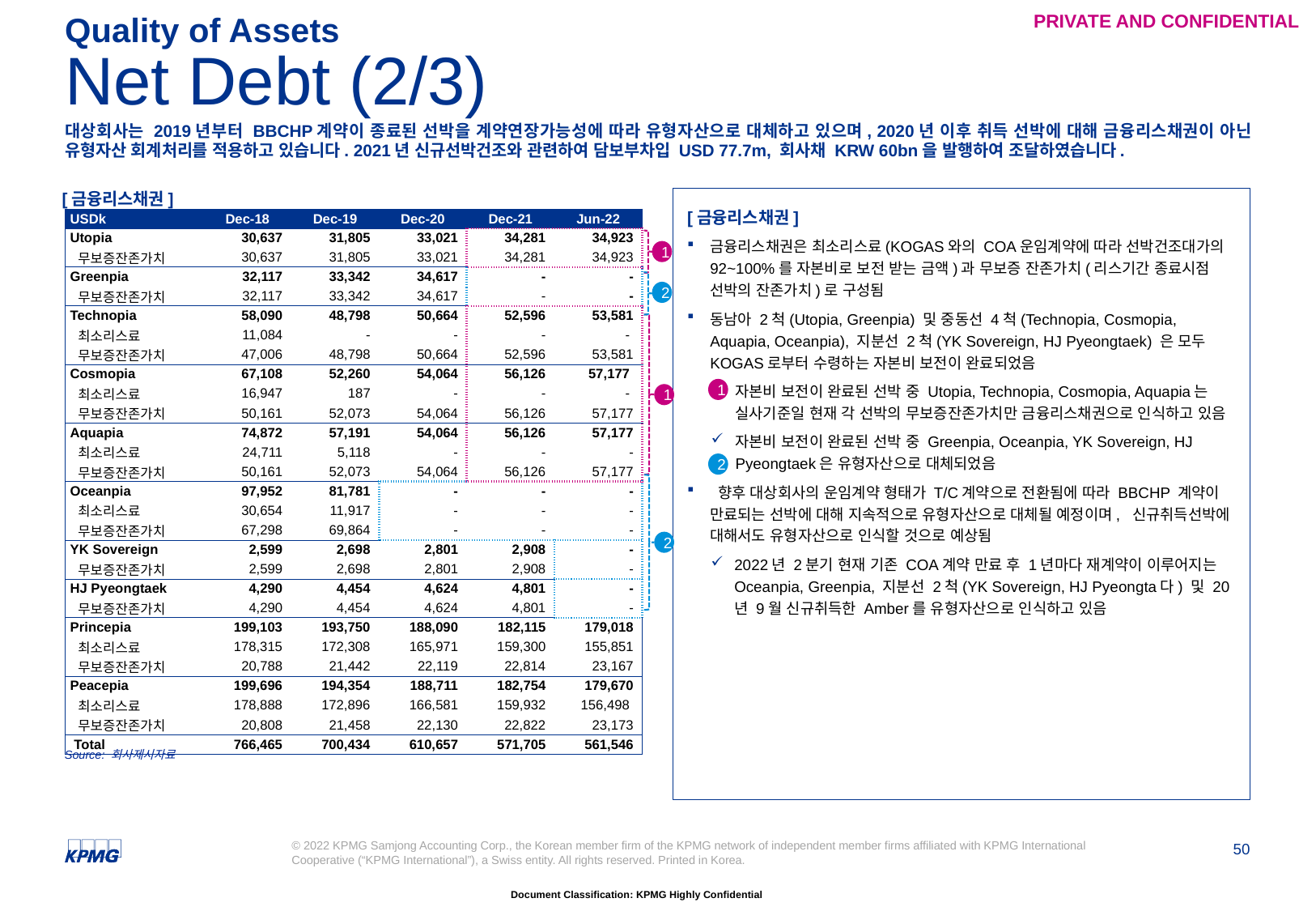

Quality of Assets
# Net Debt (2/3)
대상회사는 2019년부터 BBCHP계약이 종료된 선박을 계약연장가능성에 따라 유형자산으로 대체하고 있으며, 2020년 이후 취득 선박에 대해 금융리스채권이 아닌 유형자산 회계처리를 적용하고 있습니다. 2021년 신규선박건조와 관련하여 담보부차입 USD 77.7m, 회사채 KRW 60bn을 발행하여 조달하였습니다.
[금융리스채권]
[금융리스채권]
금융리스채권은 최소리스료(KOGAS와의 COA운임계약에 따라 선박건조대가의 92~100%를 자본비로 보전 받는 금액)과 무보증 잔존가치(리스기간 종료시점 선박의 잔존가치)로 구성됨
동남아 2척(Utopia, Greenpia) 및 중동선 4척(Technopia, Cosmopia, Aquapia, Oceanpia), 지분선 2척(YK Sovereign, HJ Pyeongtaek) 은 모두 KOGAS로부터 수령하는 자본비 보전이 완료되었음
자본비 보전이 완료된 선박 중 Utopia, Technopia, Cosmopia, Aquapia는 실사기준일 현재 각 선박의 무보증잔존가치만 금융리스채권으로 인식하고 있음
자본비 보전이 완료된 선박 중 Greenpia, Oceanpia, YK Sovereign, HJ Pyeongtaek은 유형자산으로 대체되었음
 향후 대상회사의 운임계약 형태가 T/C계약으로 전환됨에 따라 BBCHP 계약이 만료되는 선박에 대해 지속적으로 유형자산으로 대체될 예정이며,  신규취득선박에 대해서도 유형자산으로 인식할 것으로 예상됨
2022년 2분기 현재 기존 COA계약 만료 후 1년마다 재계약이 이루어지는 Oceanpia, Greenpia, 지분선 2척(YK Sovereign, HJ Pyeongta다) 및 20년 9월 신규취득한 Amber를 유형자산으로 인식하고 있음

| USDk | Dec-18 | Dec-19 | Dec-20 | Dec-21 | Jun-22 |
| --- | --- | --- | --- | --- | --- |
| Utopia | 30,637 | 31,805 | 33,021 | 34,281 | 34,923 |
| 무보증잔존가치 | 30,637 | 31,805 | 33,021 | 34,281 | 34,923 |
| Greenpia | 32,117 | 33,342 | 34,617 | - | - |
| 무보증잔존가치 | 32,117 | 33,342 | 34,617 | - | - |
| Technopia | 58,090 | 48,798 | 50,664 | 52,596 | 53,581 |
| 최소리스료 | 11,084 | - | - | - | - |
| 무보증잔존가치 | 47,006 | 48,798 | 50,664 | 52,596 | 53,581 |
| Cosmopia | 67,108 | 52,260 | 54,064 | 56,126 | 57,177 |
| 최소리스료 | 16,947 | 187 | - | - | - |
| 무보증잔존가치 | 50,161 | 52,073 | 54,064 | 56,126 | 57,177 |
| Aquapia | 74,872 | 57,191 | 54,064 | 56,126 | 57,177 |
| 최소리스료 | 24,711 | 5,118 | - | - | - |
| 무보증잔존가치 | 50,161 | 52,073 | 54,064 | 56,126 | 57,177 |
| Oceanpia | 97,952 | 81,781 | - | - | - |
| 최소리스료 | 30,654 | 11,917 | - | - | - |
| 무보증잔존가치 | 67,298 | 69,864 | - | - | - |
| YK Sovereign | 2,599 | 2,698 | 2,801 | 2,908 | - |
| 무보증잔존가치 | 2,599 | 2,698 | 2,801 | 2,908 | - |
| HJ Pyeongtaek | 4,290 | 4,454 | 4,624 | 4,801 | - |
| 무보증잔존가치 | 4,290 | 4,454 | 4,624 | 4,801 | - |
| Princepia | 199,103 | 193,750 | 188,090 | 182,115 | 179,018 |
| 최소리스료 | 178,315 | 172,308 | 165,971 | 159,300 | 155,851 |
| 무보증잔존가치 | 20,788 | 21,442 | 22,119 | 22,814 | 23,167 |
| Peacepia | 199,696 | 194,354 | 188,711 | 182,754 | 179,670 |
| 최소리스료 | 178,888 | 172,896 | 166,581 | 159,932 | 156,498 |
| 무보증잔존가치 | 20,808 | 21,458 | 22,130 | 22,822 | 23,173 |
| Total | 766,465 | 700,434 | 610,657 | 571,705 | 561,546 |

1

2

1
1
2

2
Source: 회사제시자료